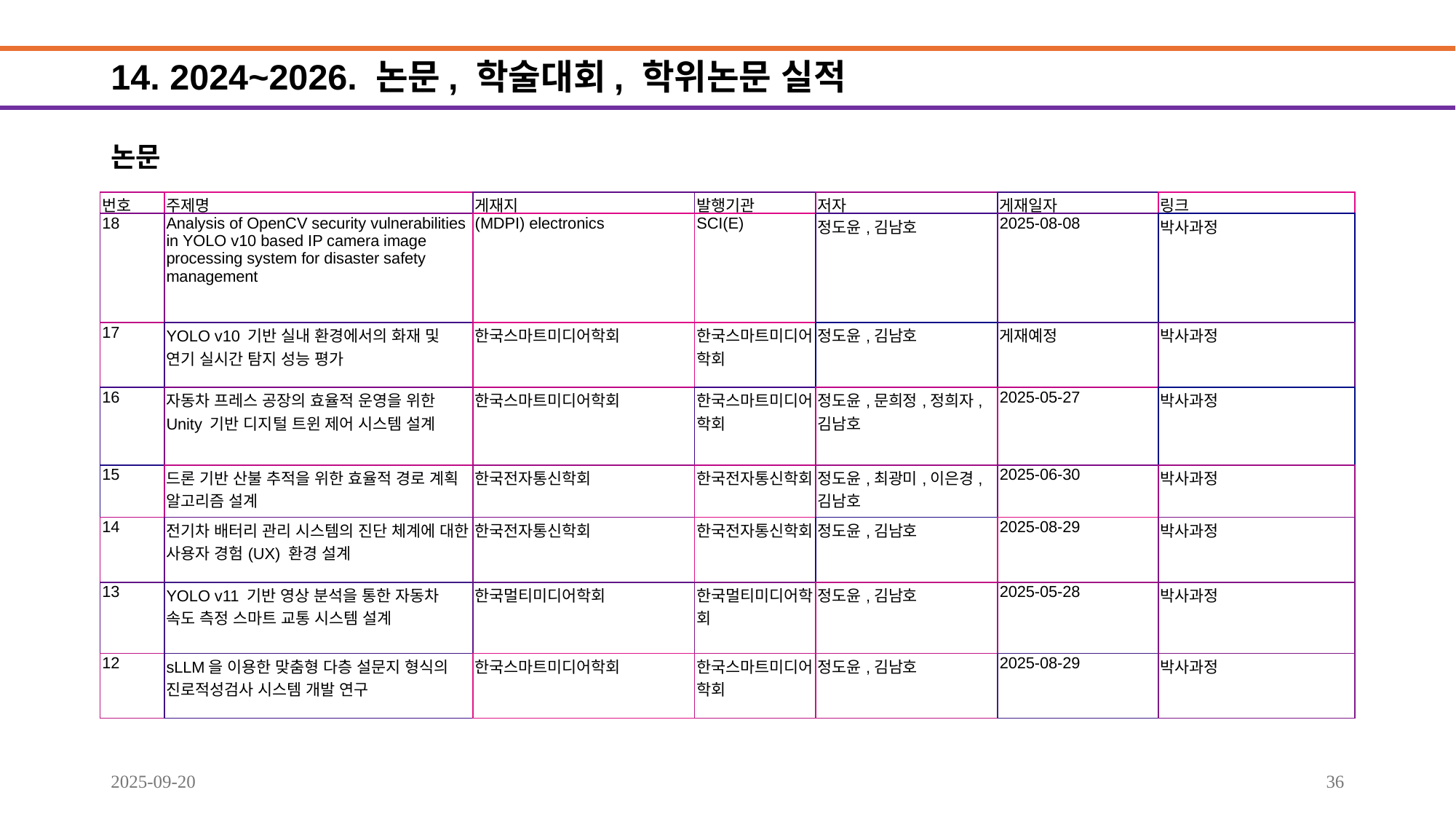

# 14. 2024~2026. 논문, 학술대회, 학위논문 실적
논문
| 번호 | 주제명 | 게재지 | 발행기관 | 저자 | 게재일자 | 링크 |
| --- | --- | --- | --- | --- | --- | --- |
| 18 | Analysis of OpenCV security vulnerabilities in YOLO v10 based IP camera image processing system for disaster safety management | (MDPI) electronics | SCI(E) | 정도윤,김남호 | 2025-08-08 | 박사과정 |
| 17 | YOLO v10 기반 실내 환경에서의 화재 및 연기 실시간 탐지 성능 평가 | 한국스마트미디어학회 | 한국스마트미디어학회 | 정도윤,김남호 | 게재예정 | 박사과정 |
| 16 | 자동차 프레스 공장의 효율적 운영을 위한 Unity 기반 디지털 트윈 제어 시스템 설계 | 한국스마트미디어학회 | 한국스마트미디어학회 | 정도윤,문희정,정희자,김남호 | 2025-05-27 | 박사과정 |
| 15 | 드론 기반 산불 추적을 위한 효율적 경로 계획 알고리즘 설계 | 한국전자통신학회 | 한국전자통신학회 | 정도윤,최광미,이은경,김남호 | 2025-06-30 | 박사과정 |
| 14 | 전기차 배터리 관리 시스템의 진단 체계에 대한 사용자 경험(UX) 환경 설계 | 한국전자통신학회 | 한국전자통신학회 | 정도윤,김남호 | 2025-08-29 | 박사과정 |
| 13 | YOLO v11 기반 영상 분석을 통한 자동차 속도 측정 스마트 교통 시스템 설계 | 한국멀티미디어학회 | 한국멀티미디어학회 | 정도윤,김남호 | 2025-05-28 | 박사과정 |
| 12 | sLLM을 이용한 맞춤형 다층 설문지 형식의 진로적성검사 시스템 개발 연구 | 한국스마트미디어학회 | 한국스마트미디어학회 | 정도윤,김남호 | 2025-08-29 | 박사과정 |
2025-09-20
36